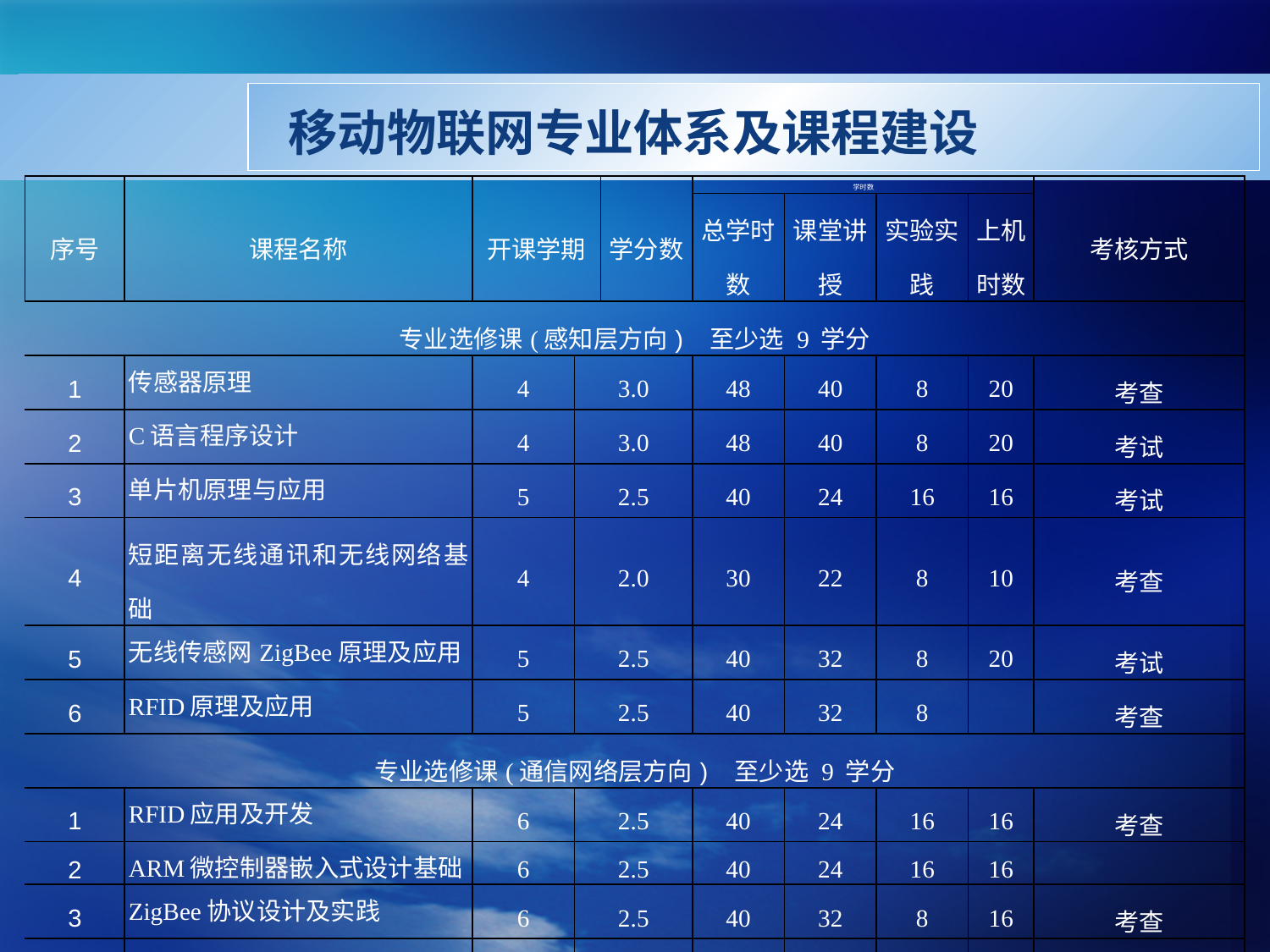

移动物联网专业体系及课程建设
| 序号 | 课程名称 | 开课学期 |  | 学分数 | 学时数 |  |  |  | 考核方式 |
| --- | --- | --- | --- | --- | --- | --- | --- | --- | --- |
|  |  |  |  |  | 总学时数 | 课堂讲授 | 实验实践 | 上机时数 |  |
| 专业选修课(感知层方向) 至少选 9 学分 |  |  |  |  |  |  |  |  |  |
| 1 | 传感器原理 | 4 | 3.0 |  | 48 | 40 | 8 | 20 | 考查 |
| 2 | C语言程序设计 | 4 | 3.0 |  | 48 | 40 | 8 | 20 | 考试 |
| 3 | 单片机原理与应用 | 5 | 2.5 |  | 40 | 24 | 16 | 16 | 考试 |
| 4 | 短距离无线通讯和无线网络基础 | 4 | 2.0 |  | 30 | 22 | 8 | 10 | 考查 |
| 5 | 无线传感网ZigBee原理及应用 | 5 | 2.5 |  | 40 | 32 | 8 | 20 | 考试 |
| 6 | RFID原理及应用 | 5 | 2.5 |  | 40 | 32 | 8 |  | 考查 |
| 专业选修课(通信网络层方向) 至少选 9 学分 |  |  |  |  |  |  |  |  |  |
| 1 | RFID应用及开发 | 6 | 2.5 |  | 40 | 24 | 16 | 16 | 考查 |
| 2 | ARM微控制器嵌入式设计基础 | 6 | 2.5 |  | 40 | 24 | 16 | 16 |  |
| 3 | ZigBee协议设计及实践 | 6 | 2.5 |  | 40 | 32 | 8 | 16 | 考查 |
| 4 | 移动通信数据技术学习与设计开发 | 6 | 3.0 |  | 48 | 48 |  |  | 考查 |
| 5 | 无线网络安全技术 | 6 | 3.0 |  | 48 | 48 |  |  | 考查 |
| 6 | 行业应用技术及接口规范 | 7 | 2.0 |  | 32 | 32 |  |  | 考查 |
| 7 | 物联网综合应用及开发技术 | 7 | 2.0 |  | 32 | 26 | 6 | 10 | 考查 |